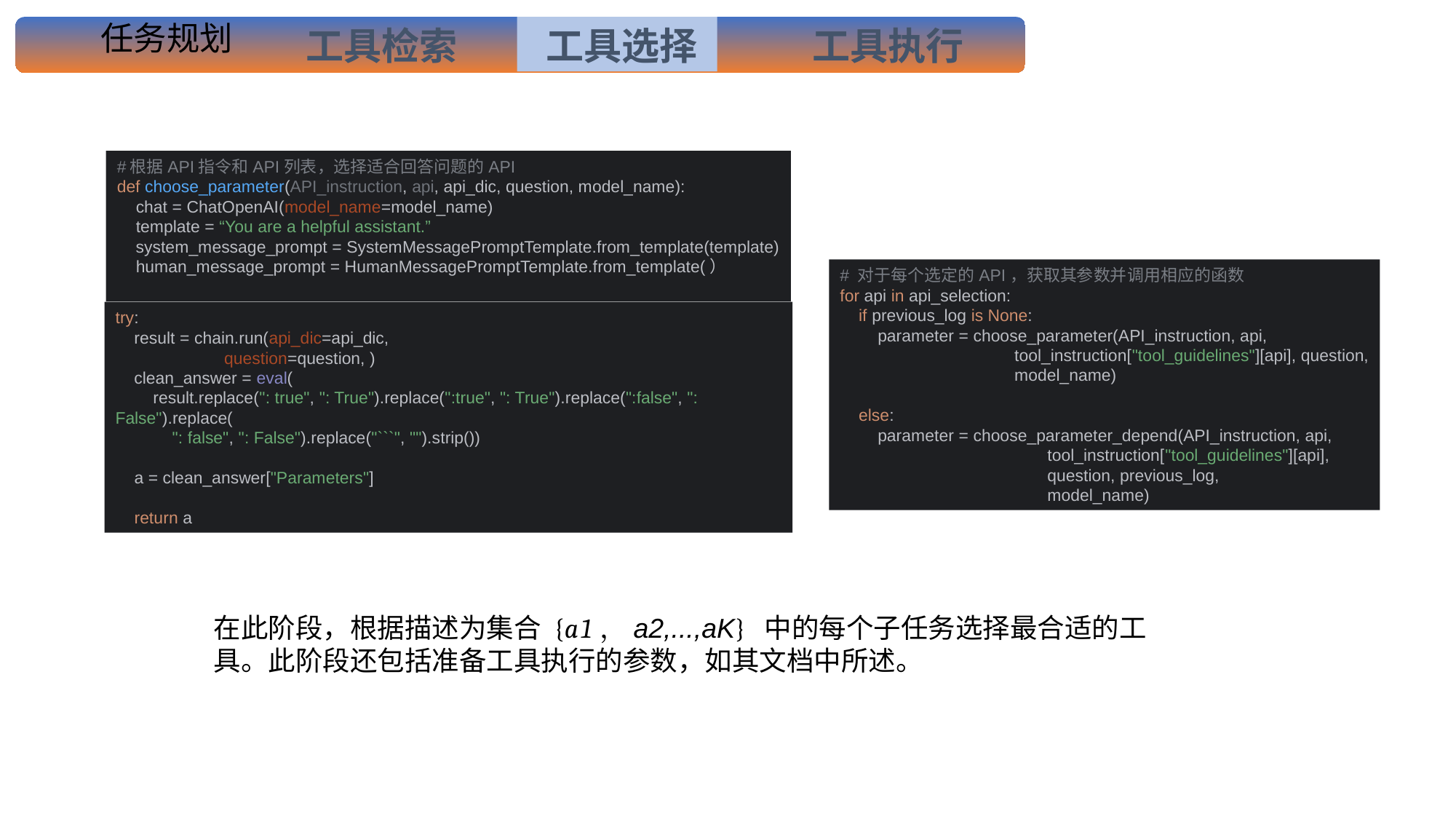

# 任务规划
工具检索

工具选择
工具执行
#根据API指令和API列表，选择适合回答问题的API
def choose_parameter(API_instruction, api, api_dic, question, model_name):
    chat = ChatOpenAI(model_name=model_name)
    template = “You are a helpful assistant.”
    system_message_prompt = SystemMessagePromptTemplate.from_template(template)
    human_message_prompt = HumanMessagePromptTemplate.from_template(）

# 对于每个选定的API，获取其参数并调用相应的函数 for api in api_selection: if previous_log is None: parameter = choose_parameter(API_instruction, api, tool_instruction["tool_guidelines"][api], question, model_name)
    else:
        parameter = choose_parameter_depend(API_instruction, api,
                                            tool_instruction["tool_guidelines"][api],
                                            question, previous_log,
                                            model_name)
try:
    result = chain.run(api_dic=api_dic,
                       question=question, )
    clean_answer = eval(
        result.replace(": true", ": True").replace(":true", ": True").replace(":false", ": False").replace(
            ": false", ": False").replace("```", "").strip())
    a = clean_answer["Parameters"]
    return a
在此阶段，根据描述为集合 {a1，a2,...,aK}  中的每个子任务选择最合适的工具。此阶段还包括准备工具执行的参数，如其文档中所述。